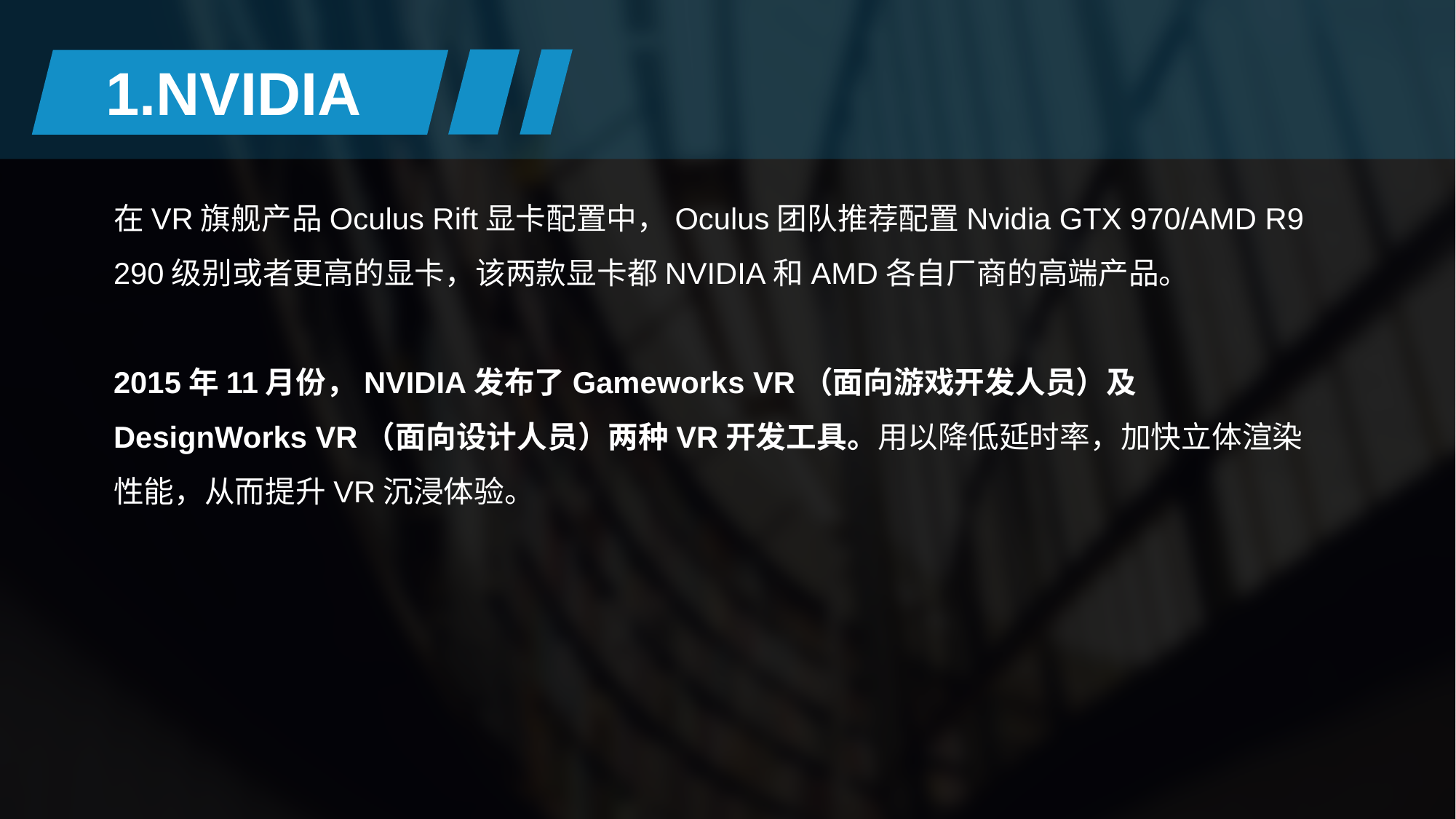

1.NVIDIA

在VR旗舰产品Oculus Rift显卡配置中，Oculus团队推荐配置Nvidia GTX 970/AMD R9 290级别或者更高的显卡，该两款显卡都NVIDIA和AMD各自厂商的高端产品。

2015年11月份，NVIDIA发布了Gameworks VR（面向游戏开发人员）及DesignWorks VR（面向设计人员）两种VR开发工具。用以降低延时率，加快立体渲染性能，从而提升VR沉浸体验。